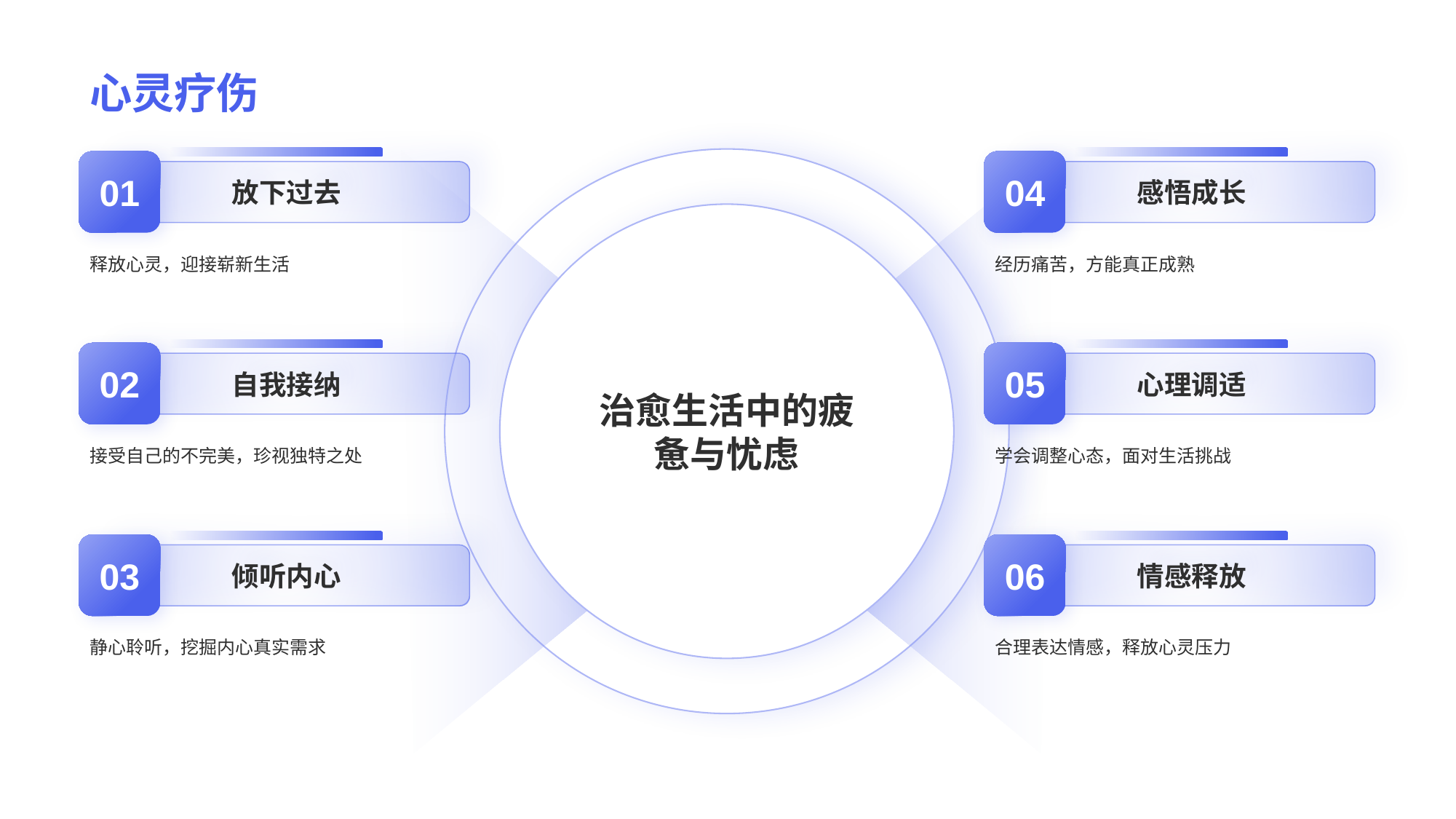

# 心灵疗伤

01
放下过去
释放心灵，迎接崭新生活

04
感悟成长
经历痛苦，方能真正成熟

治愈生活中的疲惫与忧虑

02
自我接纳
接受自己的不完美，珍视独特之处

05
心理调适
学会调整心态，面对生活挑战

03
倾听内心
静心聆听，挖掘内心真实需求

06
情感释放
合理表达情感，释放心灵压力